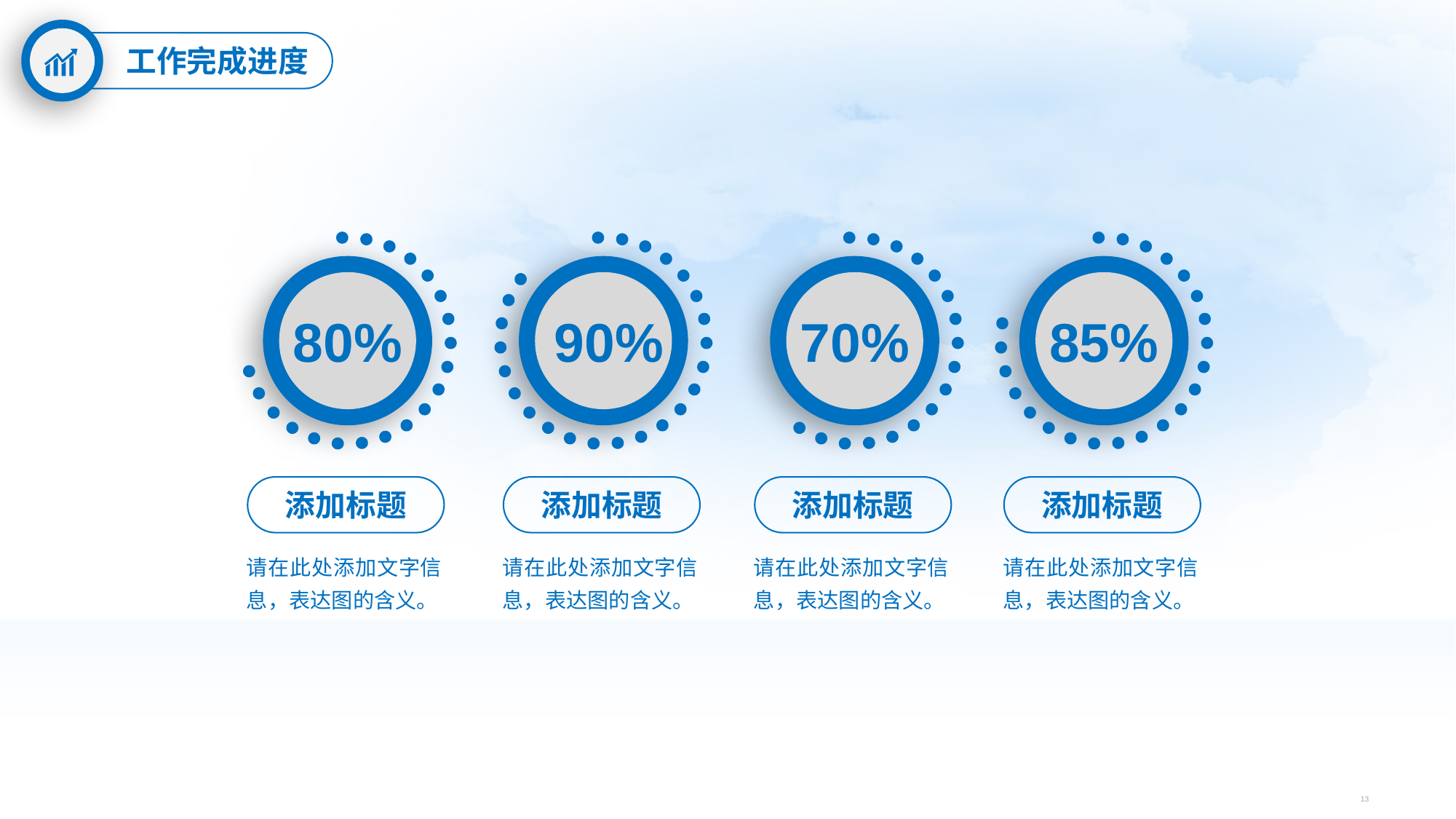

工作完成进度

80%
90%
70%
85%

添加标题
添加标题
添加标题
添加标题
请在此处添加文字信息，表达图的含义。
请在此处添加文字信息，表达图的含义。
请在此处添加文字信息，表达图的含义。
请在此处添加文字信息，表达图的含义。
延时符